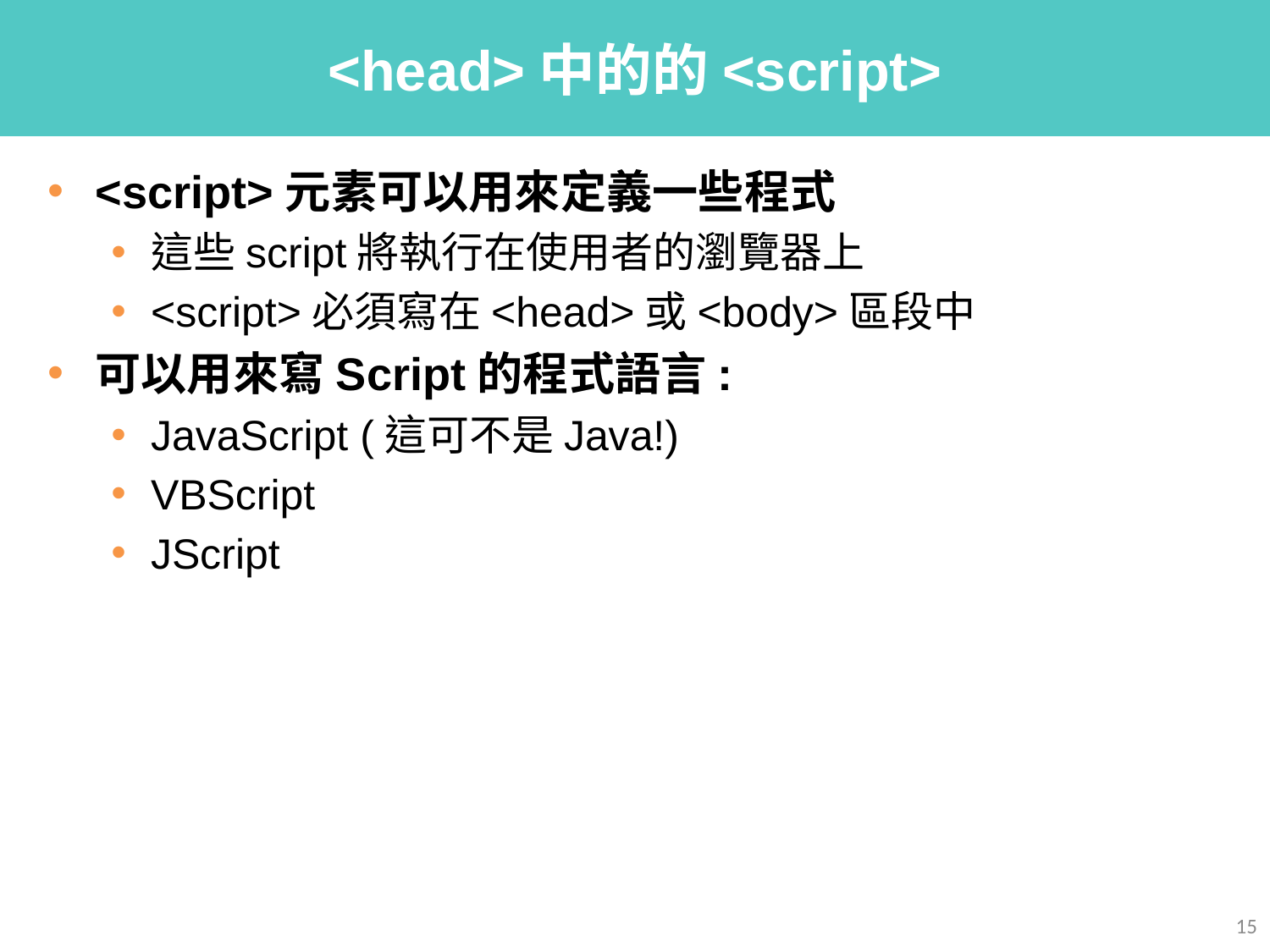

# <head>中的的<script>
<script>元素可以用來定義一些程式
這些script將執行在使用者的瀏覽器上
<script>必須寫在<head>或<body>區段中
可以用來寫Script的程式語言:
JavaScript (這可不是Java!)
VBScript
JScript
15